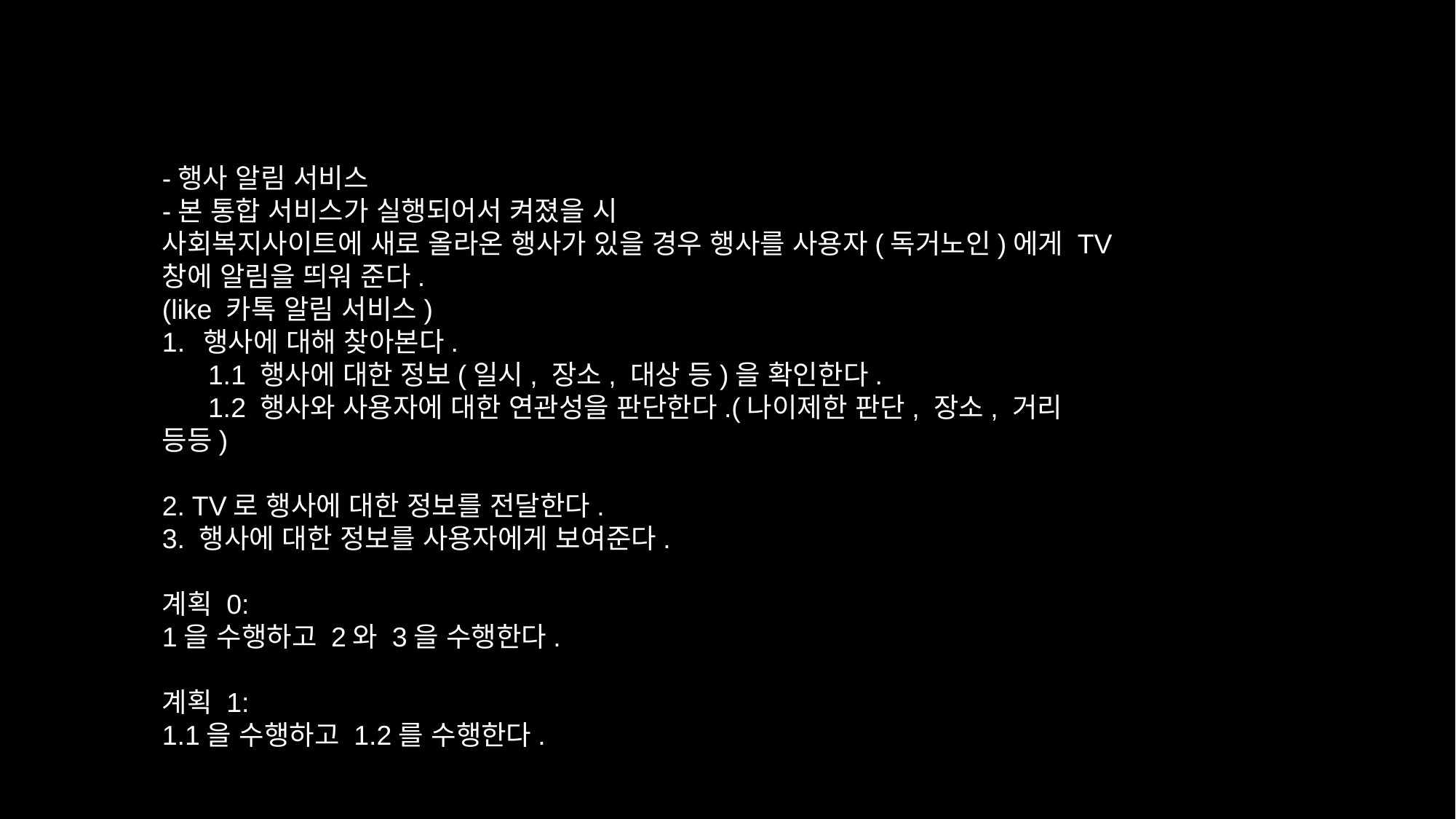

-행사 알림 서비스
-본 통합 서비스가 실행되어서 켜졌을 시
사회복지사이트에 새로 올라온 행사가 있을 경우 행사를 사용자(독거노인)에게 TV창에 알림을 띄워 준다.
(like 카톡 알림 서비스)
행사에 대해 찾아본다.
      1.1 행사에 대한 정보(일시, 장소, 대상 등)을 확인한다.
      1.2 행사와 사용자에 대한 연관성을 판단한다.(나이제한 판단, 장소, 거리 등등)

2. TV로 행사에 대한 정보를 전달한다.
3. 행사에 대한 정보를 사용자에게 보여준다.

계획 0:
1을 수행하고 2와 3을 수행한다.

계획 1:
1.1을 수행하고 1.2를 수행한다.